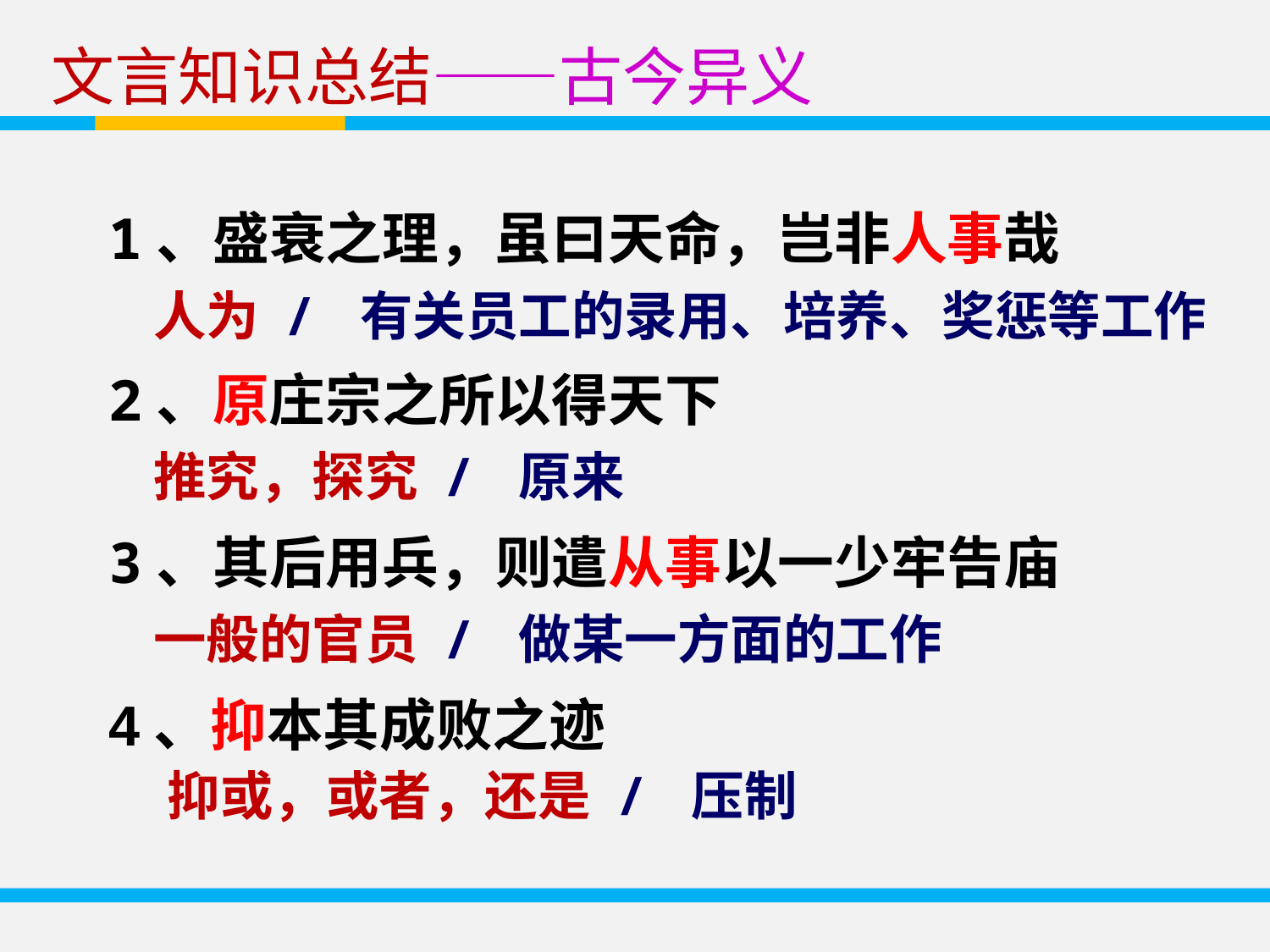

文言知识总结——古今异义

1、盛衰之理，虽曰天命，岂非人事哉

2、原庄宗之所以得天下

3、其后用兵，则遣从事以一少牢告庙

4、抑本其成败之迹
人为 / 有关员工的录用、培养、奖惩等工作
推究，探究 / 原来
一般的官员 / 做某一方面的工作
抑或，或者，还是 / 压制